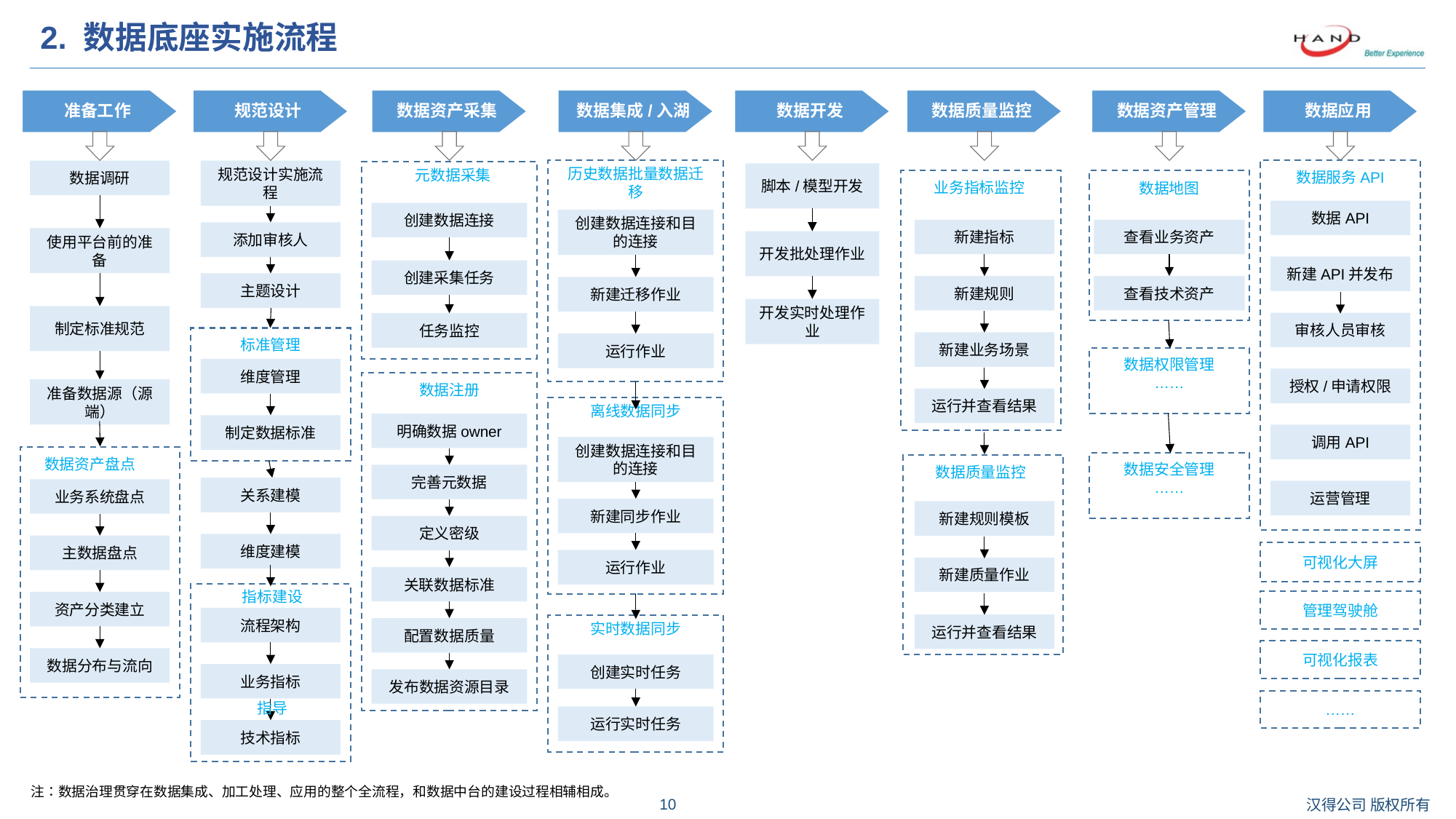

# 2. 数据底座实施流程
准备工作

数据调研
使用平台前的准备
制定标准规范
准备数据源（源端）

数据资产盘点
业务系统盘点
主数据盘点
资产分类建立
数据分布与流向
规范设计

规范设计实施流程
添加审核人
主题设计

标准管理
维度管理
制定数据标准
关系建模
维度建模
指标建设

指导
流程架构
业务指标
技术指标
数据资产采集

元数据采集

创建数据连接
创建采集任务
任务监控

数据注册
明确数据owner
完善元数据
定义密级
关联数据标准
配置数据质量
发布数据资源目录
数据集成/入湖

历史数据批量数据迁移

创建数据连接和目的连接
新建迁移作业
运行作业
离线数据同步

创建数据连接和目的连接
新建同步作业
运行作业
实时数据同步

创建实时任务
运行实时任务
数据开发

脚本/模型开发
开发批处理作业
开发实时处理作业
数据质量监控

业务指标监控
新建指标
新建规则
新建业务场景
运行并查看结果

数据质量监控
新建规则模板
新建质量作业
运行并查看结果
数据资产管理

数据地图
查看业务资产
查看技术资产

数据权限管理
……

数据安全管理
……
数据应用

数据服务API
数据API
新建API并发布
审核人员审核
授权/申请权限
调用API
运营管理
可视化大屏
管理驾驶舱
可视化报表
……
注：数据治理贯穿在数据集成、加工处理、应用的整个全流程，和数据中台的建设过程相辅相成。
注：数据治理贯穿在数据集成、加工处理、应用的整个全流程，和数据中台的建设过程相辅相成。